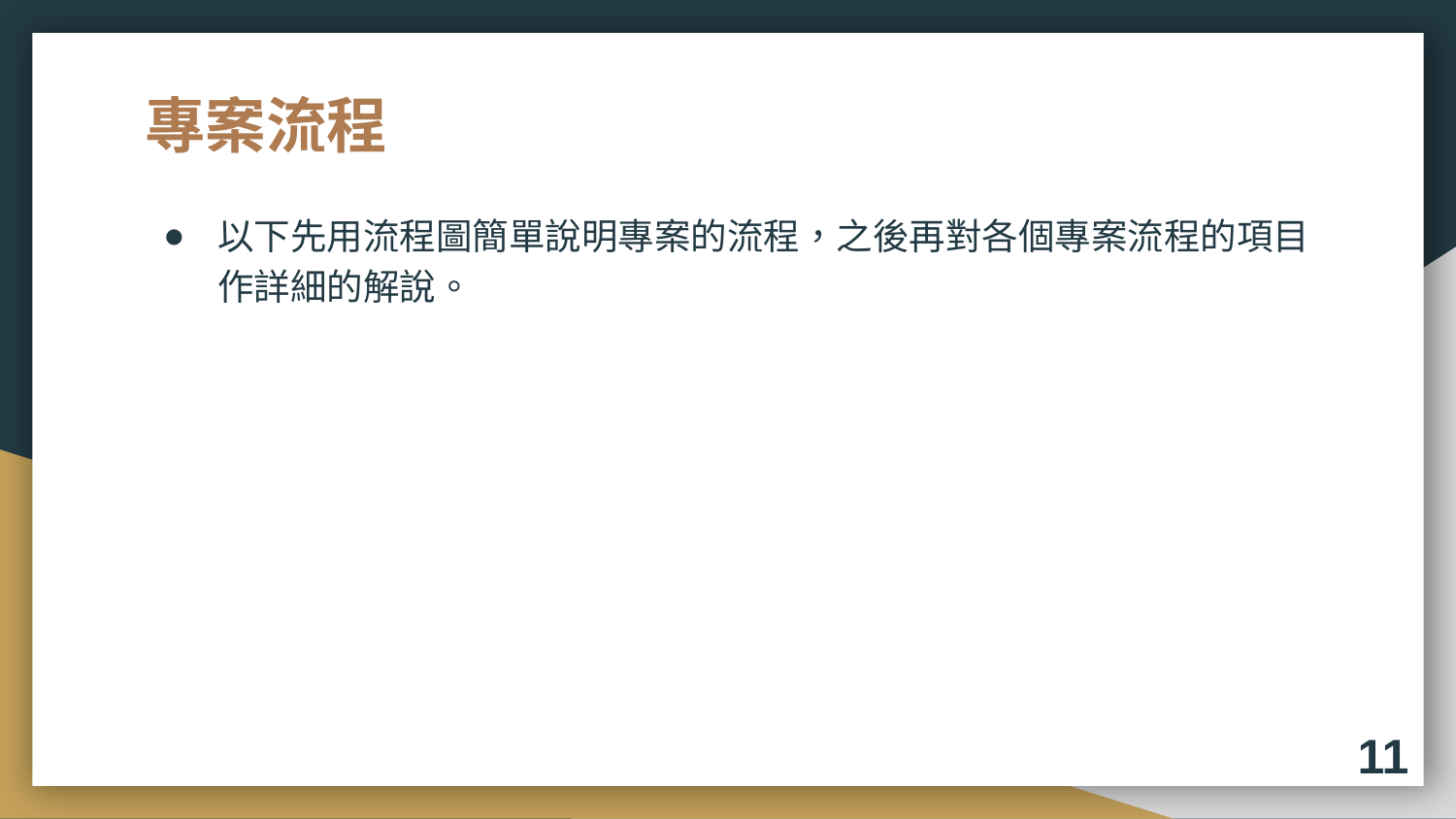

# 專案流程
以下先用流程圖簡單說明專案的流程，之後再對各個專案流程的項目作詳細的解說。
11